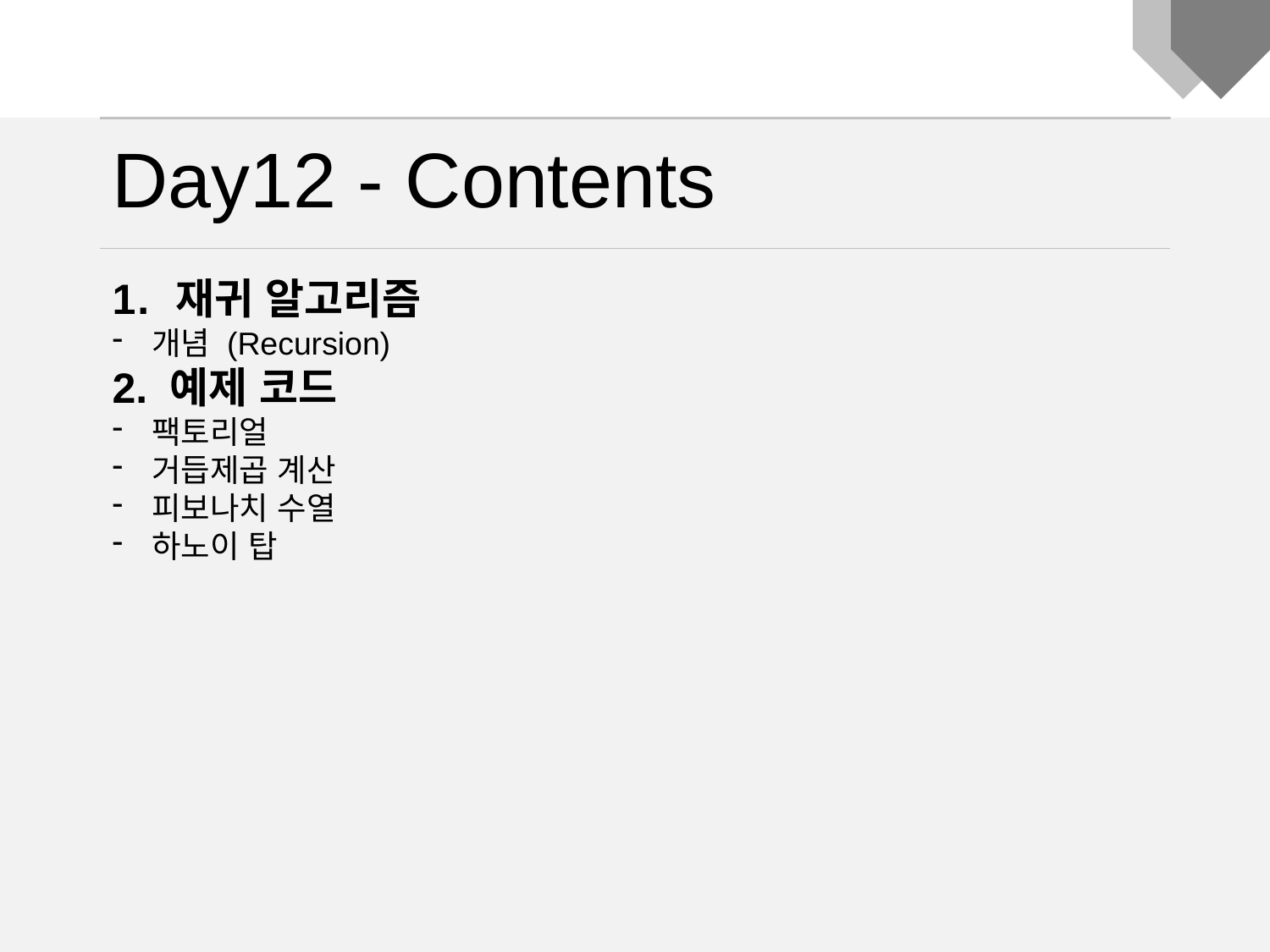

Day12 - Contents
재귀 알고리즘
개념 (Recursion)
2. 예제 코드
팩토리얼
거듭제곱 계산
피보나치 수열
하노이 탑